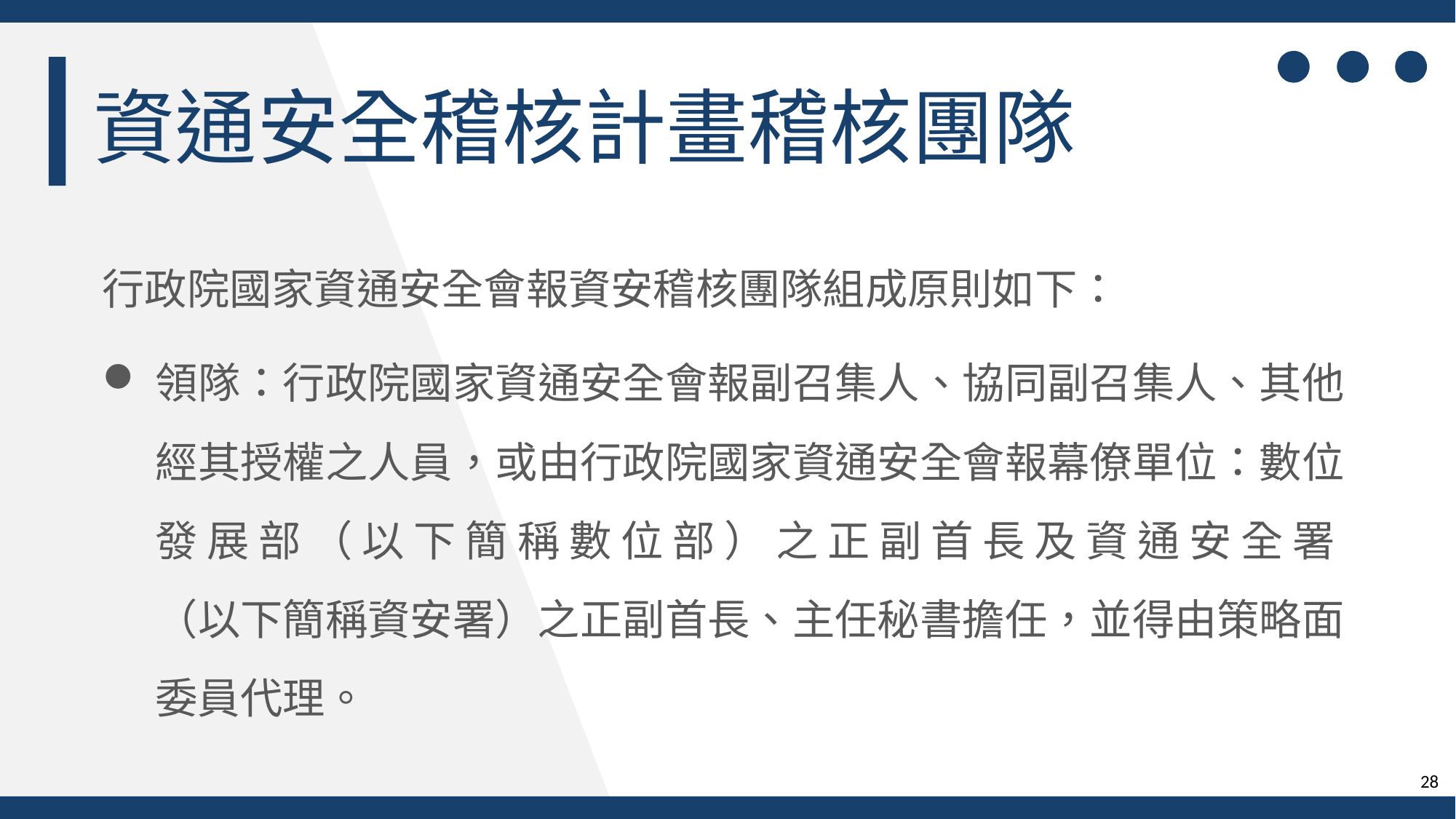

資通安全稽核計畫稽核團隊
行政院國家資通安全會報資安稽核團隊組成原則如下：
領隊：行政院國家資通安全會報副召集人、協同副召集人、其他經其授權之人員，或由行政院國家資通安全會報幕僚單位：數位發展部（以下簡稱數位部）之正副首長及資通安全署
（以下簡稱資安署）之正副首長、主任秘書擔任，並得由策略面委員代理。